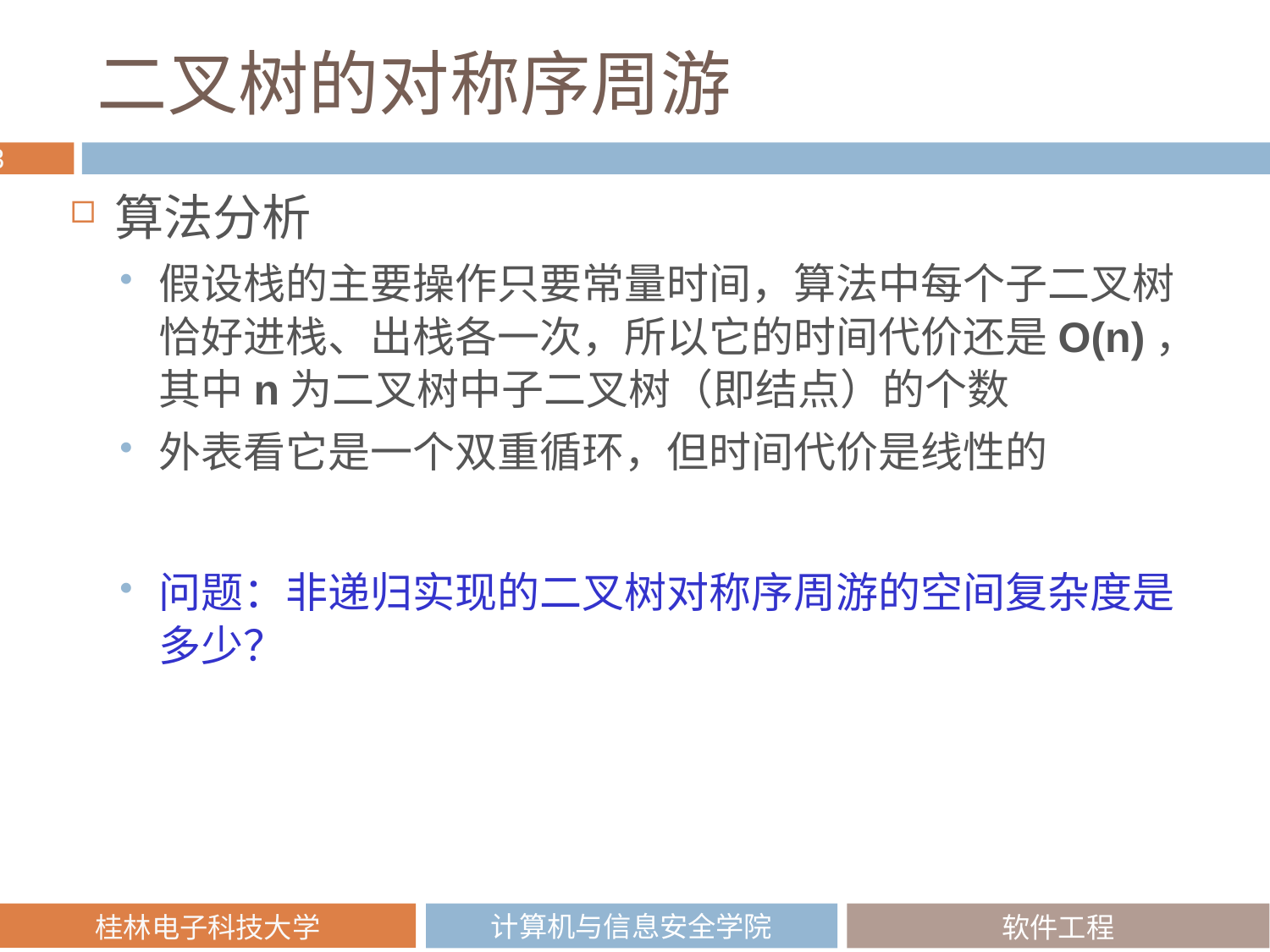

# 二叉树的对称序周游
算法分析
假设栈的主要操作只要常量时间，算法中每个子二叉树恰好进栈、出栈各一次，所以它的时间代价还是O(n)，其中n为二叉树中子二叉树（即结点）的个数
外表看它是一个双重循环，但时间代价是线性的

问题：非递归实现的二叉树对称序周游的空间复杂度是多少？